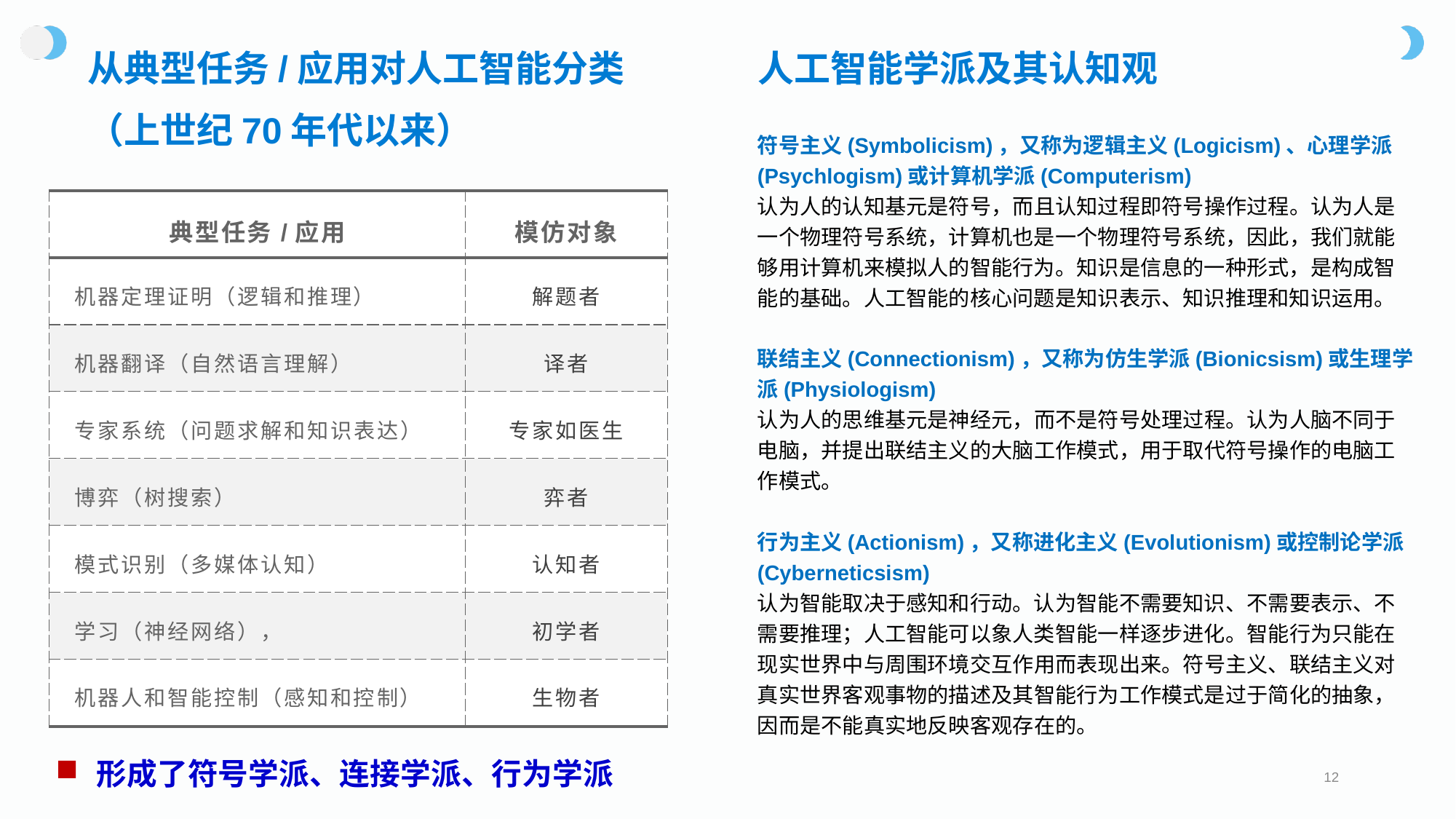

从典型任务/应用对人工智能分类
（上世纪70年代以来）
人工智能学派及其认知观
符号主义(Symbolicism)，又称为逻辑主义(Logicism)、心理学派(Psychlogism)或计算机学派(Computerism)
认为人的认知基元是符号，而且认知过程即符号操作过程。认为人是一个物理符号系统，计算机也是一个物理符号系统，因此，我们就能够用计算机来模拟人的智能行为。知识是信息的一种形式，是构成智能的基础。人工智能的核心问题是知识表示、知识推理和知识运用。

联结主义(Connectionism)，又称为仿生学派(Bionicsism)或生理学派(Physiologism)
认为人的思维基元是神经元，而不是符号处理过程。认为人脑不同于电脑，并提出联结主义的大脑工作模式，用于取代符号操作的电脑工作模式。

行为主义(Actionism)，又称进化主义(Evolutionism)或控制论学派(Cyberneticsism)
认为智能取决于感知和行动。认为智能不需要知识、不需要表示、不需要推理；人工智能可以象人类智能一样逐步进化。智能行为只能在现实世界中与周围环境交互作用而表现出来。符号主义、联结主义对真实世界客观事物的描述及其智能行为工作模式是过于简化的抽象，因而是不能真实地反映客观存在的。
| 典型任务/应用 | 模仿对象 |
| --- | --- |
| 机器定理证明（逻辑和推理） | 解题者 |
| 机器翻译（自然语言理解） | 译者 |
| 专家系统（问题求解和知识表达） | 专家如医生 |
| 博弈（树搜索） | 弈者 |
| 模式识别（多媒体认知） | 认知者 |
| 学习（神经网络）， | 初学者 |
| 机器人和智能控制（感知和控制） | 生物者 |
形成了符号学派、连接学派、行为学派
12